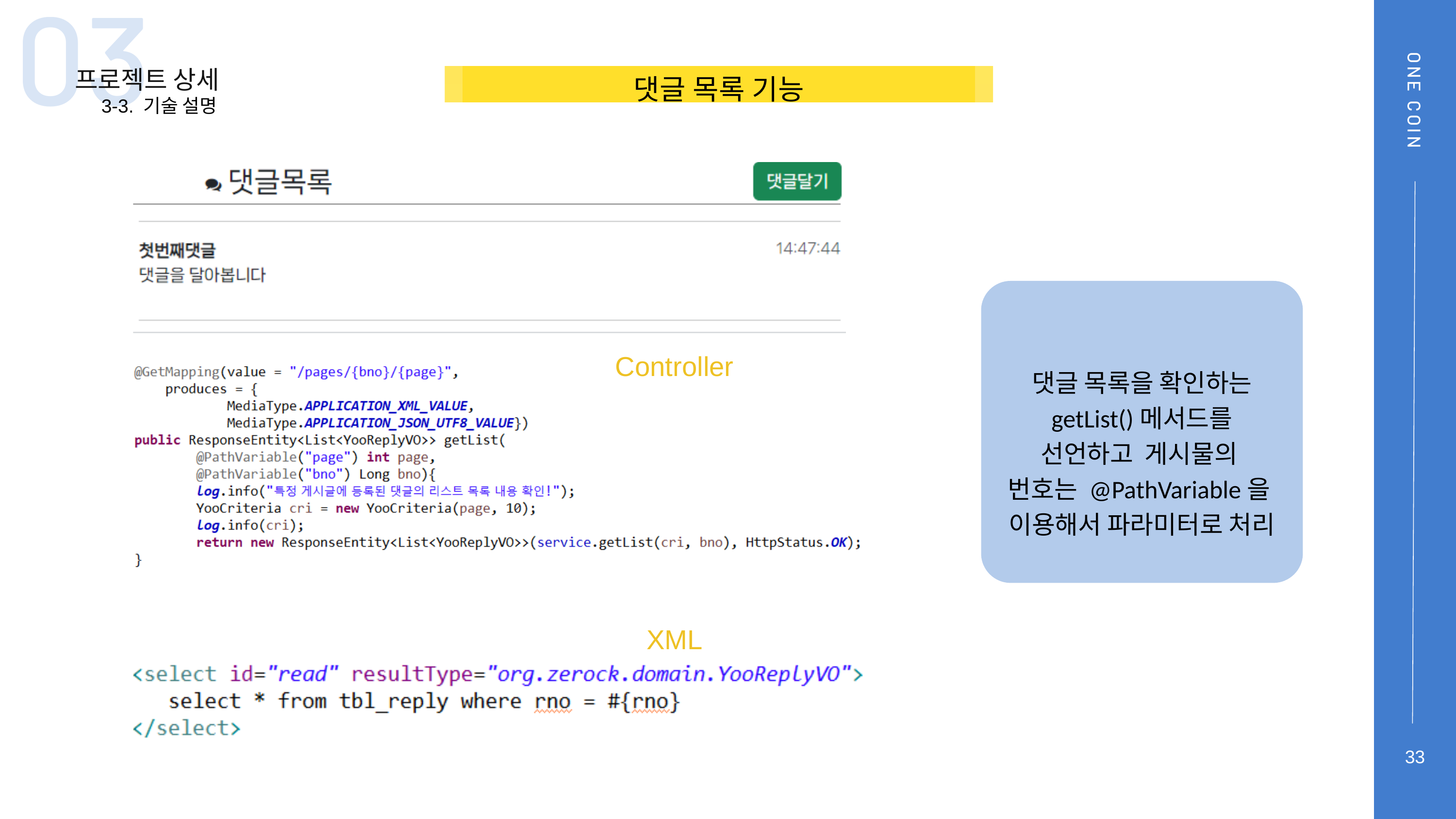

03
프로젝트 상세

댓글 목록 기능
3-3. 기술 설명
ONE COIN

Controller
댓글 목록을 확인하는 getList()메서드를 선언하고  게시물의
번호는 @PathVariable을
이용해서 파라미터로 처리

XML

33